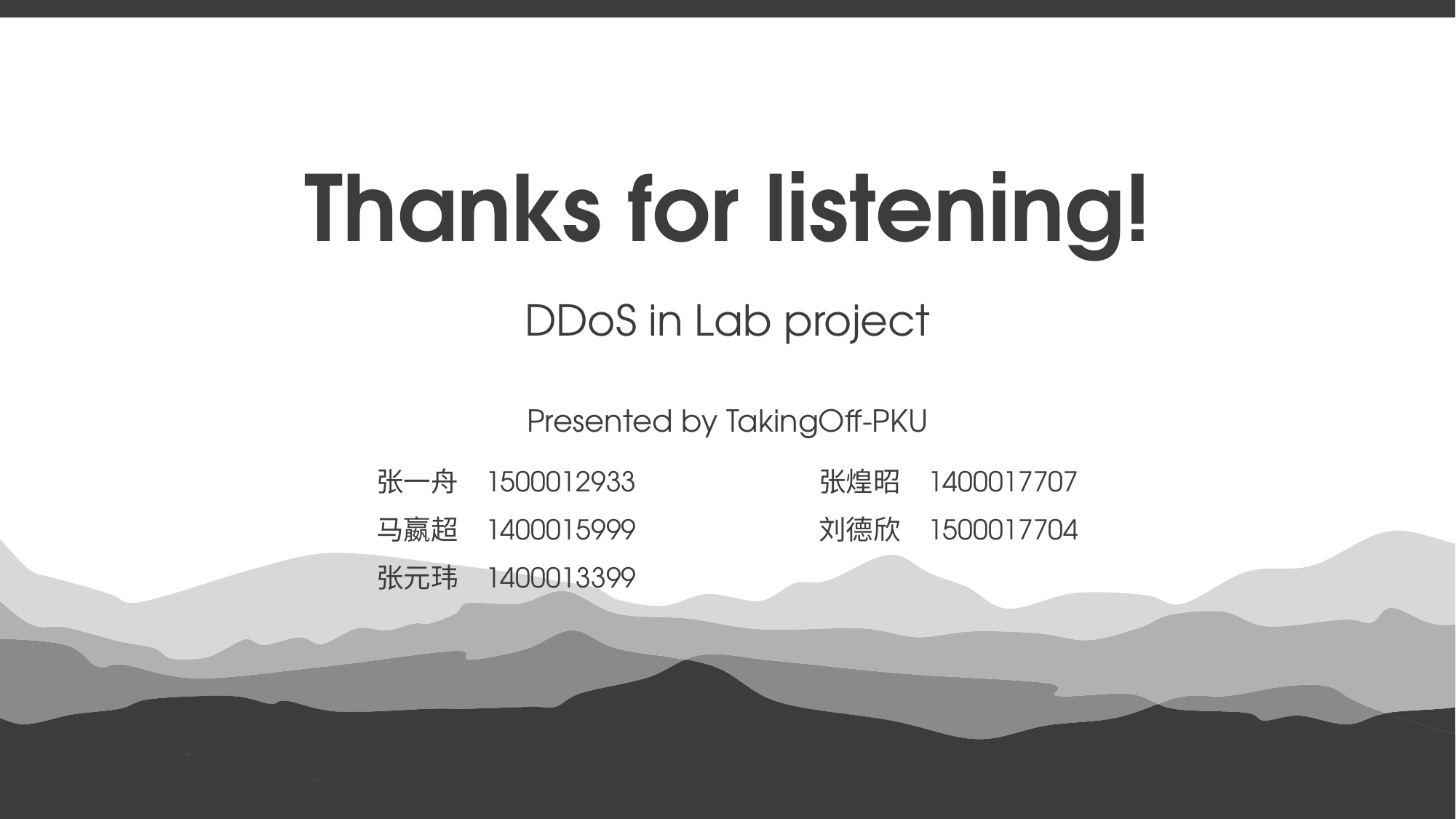

Thanks for listening!
DDoS in Lab project
Presented by TakingOff-PKU
张一舟	1500012933
马嬴超	1400015999
张元玮	1400013399

张煌昭	1400017707
刘德欣	1500017704